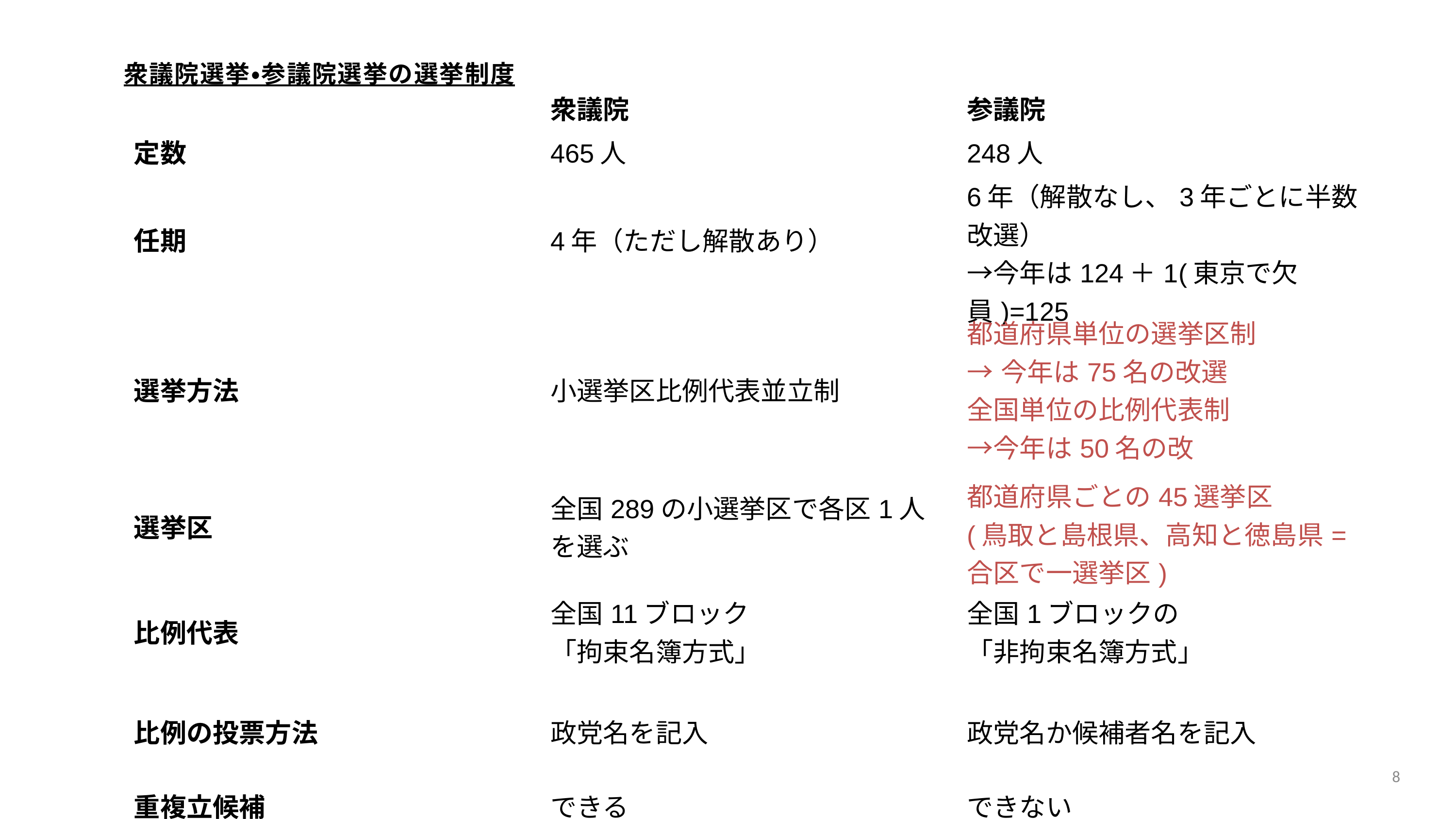

衆議院選挙・参議院選挙の選挙制度
|  | 衆議院 | 参議院 |
| --- | --- | --- |
| 定数 | 465人 | 248人 |
| 任期 | 4年（ただし解散あり） | 6年（解散なし、3年ごとに半数改選） →今年は124＋1(東京で欠員)=125 |
| 選挙方法 | 小選挙区比例代表並立制 | 都道府県単位の選挙区制 →今年は75名の改選 全国単位の比例代表制 →今年は50名の改 |
| 選挙区 | 全国289の小選挙区で各区1人を選ぶ | 都道府県ごとの45選挙区 (鳥取と島根県、高知と徳島県=合区で一選挙区) |
| 比例代表 | 全国11ブロック 「拘束名簿方式」 | 全国1ブロックの 「非拘束名簿方式」 |
| 比例の投票方法 | 政党名を記入 | 政党名か候補者名を記入 |
| 重複立候補 | できる | できない |
8